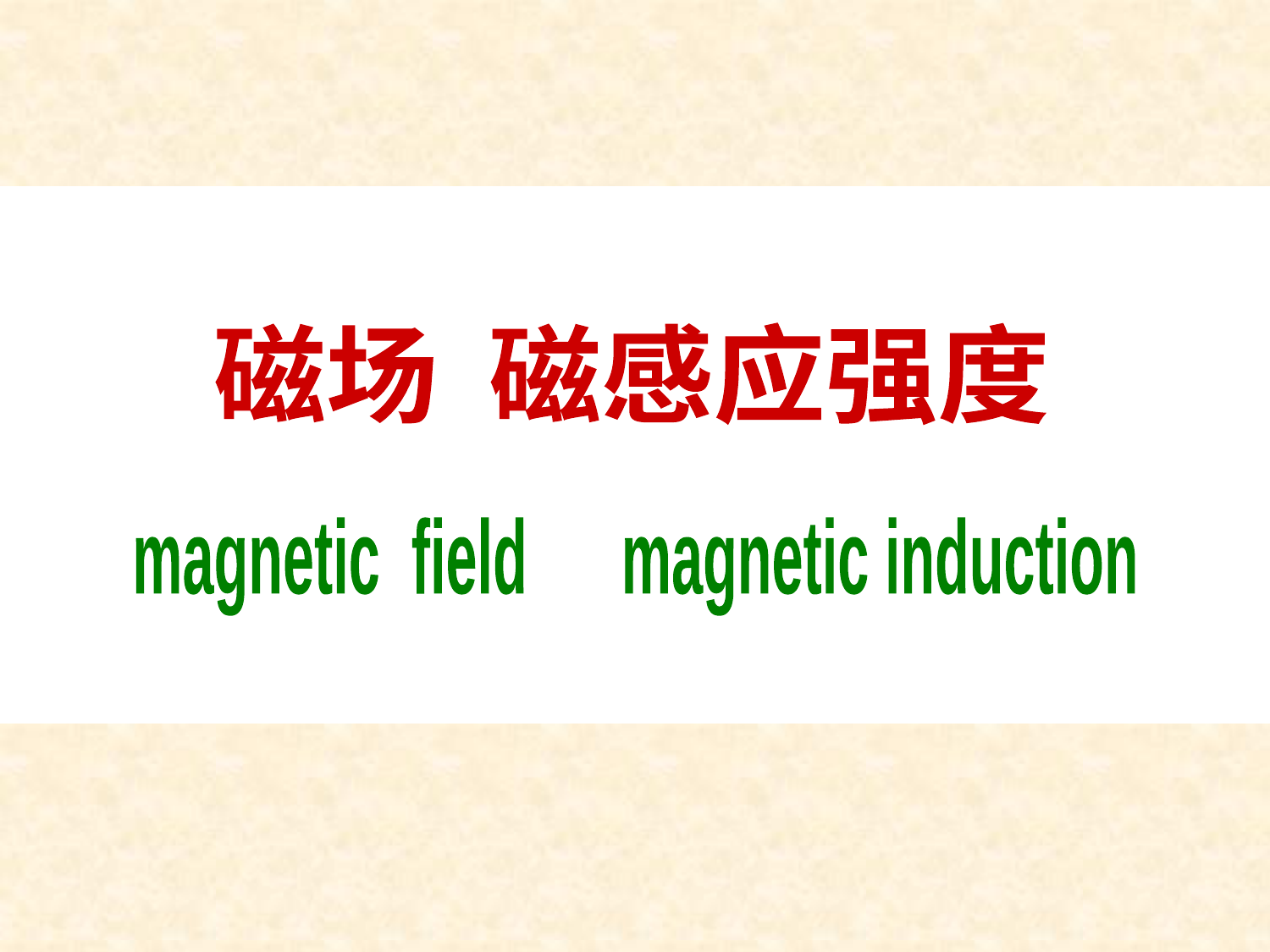

磁场  磁感应强度
magnetic  field      magnetic induction

第二节